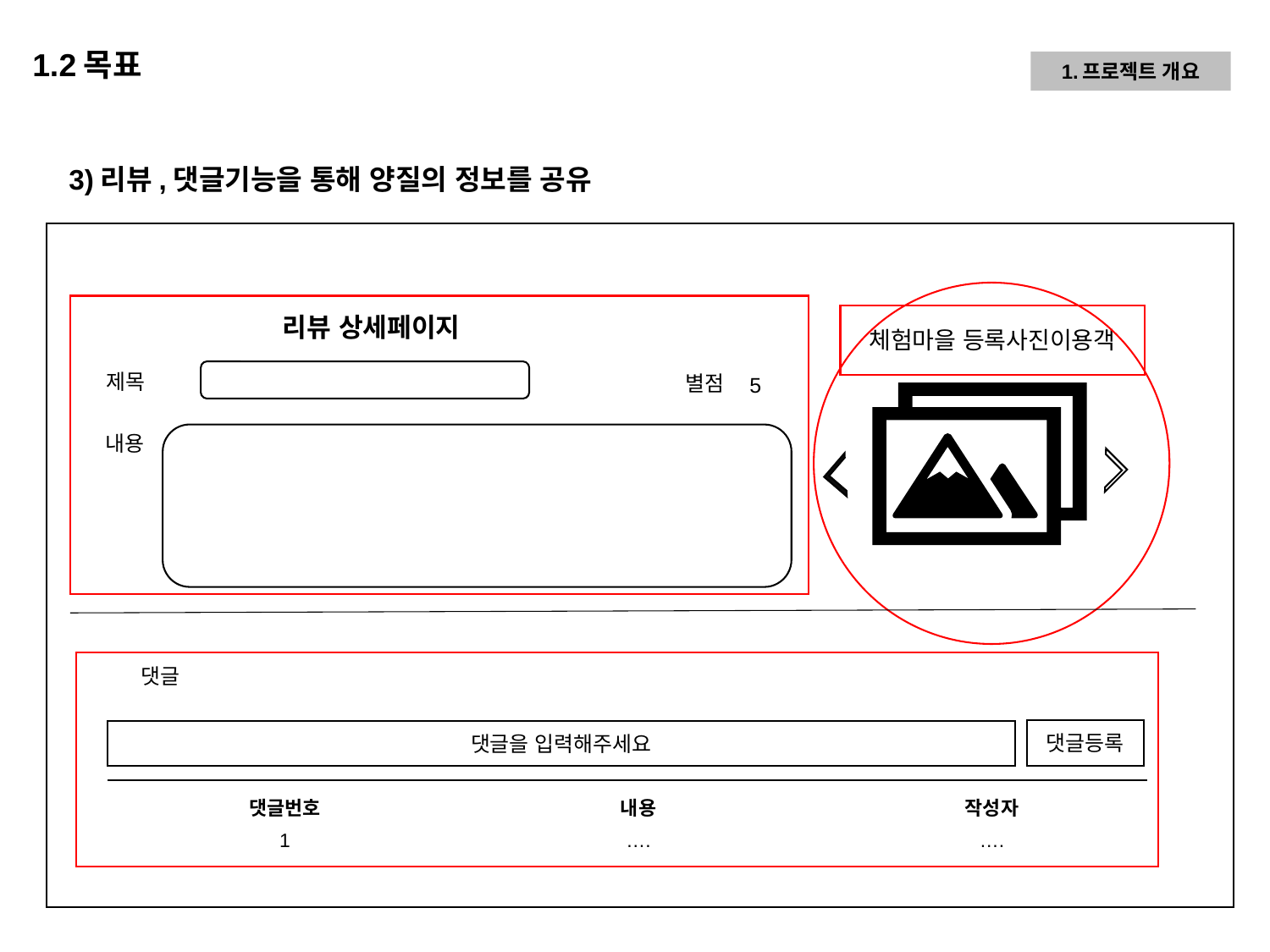

1.2목표
1.프로젝트 개요
3)리뷰,댓글기능을 통해 양질의 정보를 공유

체험마을 등록사진이용객

리뷰 상세페이지
제목
별점

5

내용

댓글

댓글등록
댓글을 입력해주세요
| 댓글번호 | 내용 | 작성자 |
| --- | --- | --- |
| 1 | …. | …. |